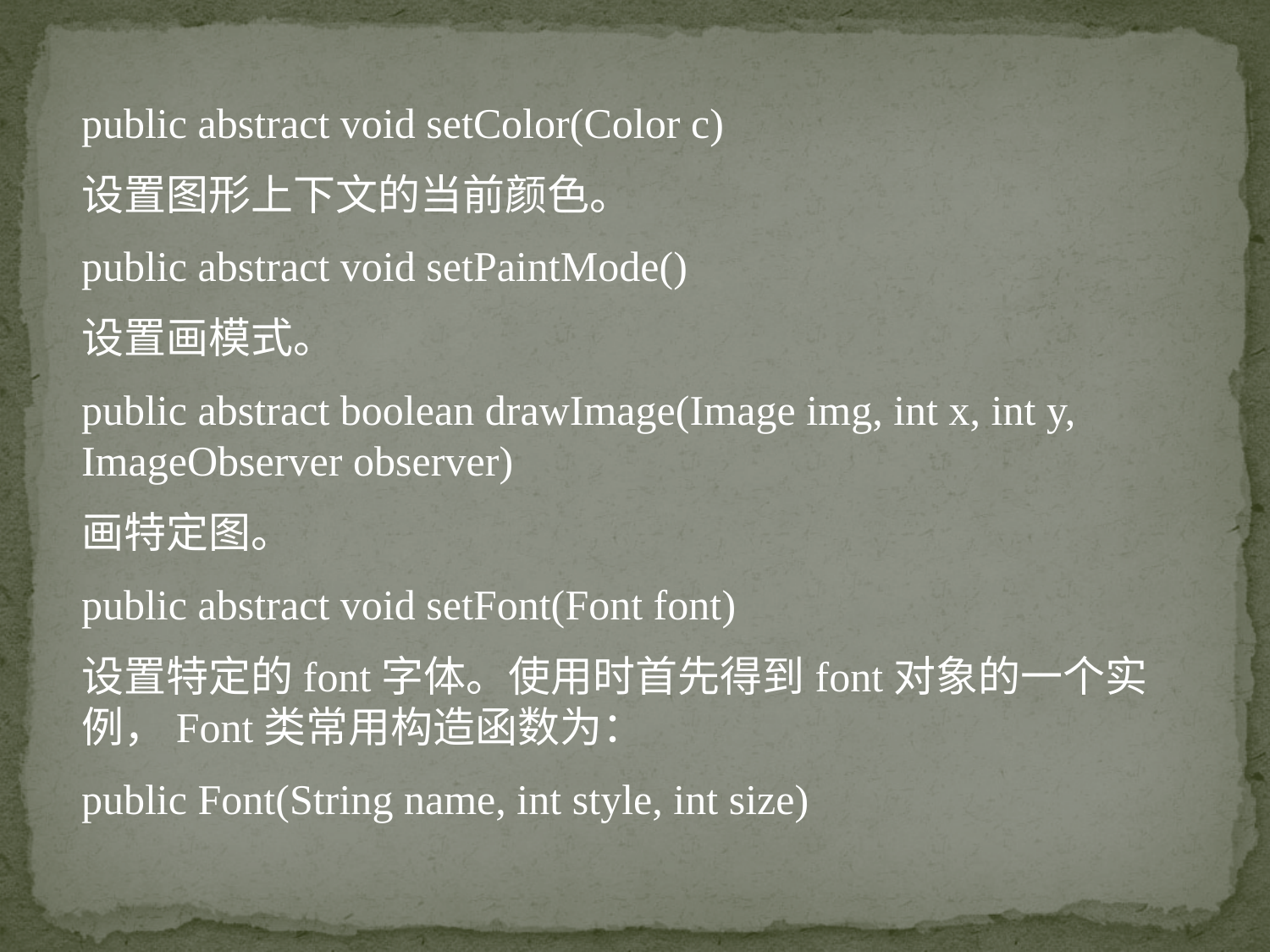

public abstract void setColor(Color c)
设置图形上下文的当前颜色。
public abstract void setPaintMode()
设置画模式。
public abstract boolean drawImage(Image img, int x, int y, ImageObserver observer)
画特定图。
public abstract void setFont(Font font)
设置特定的font字体。使用时首先得到font对象的一个实例，Font类常用构造函数为：
public Font(String name, int style, int size)